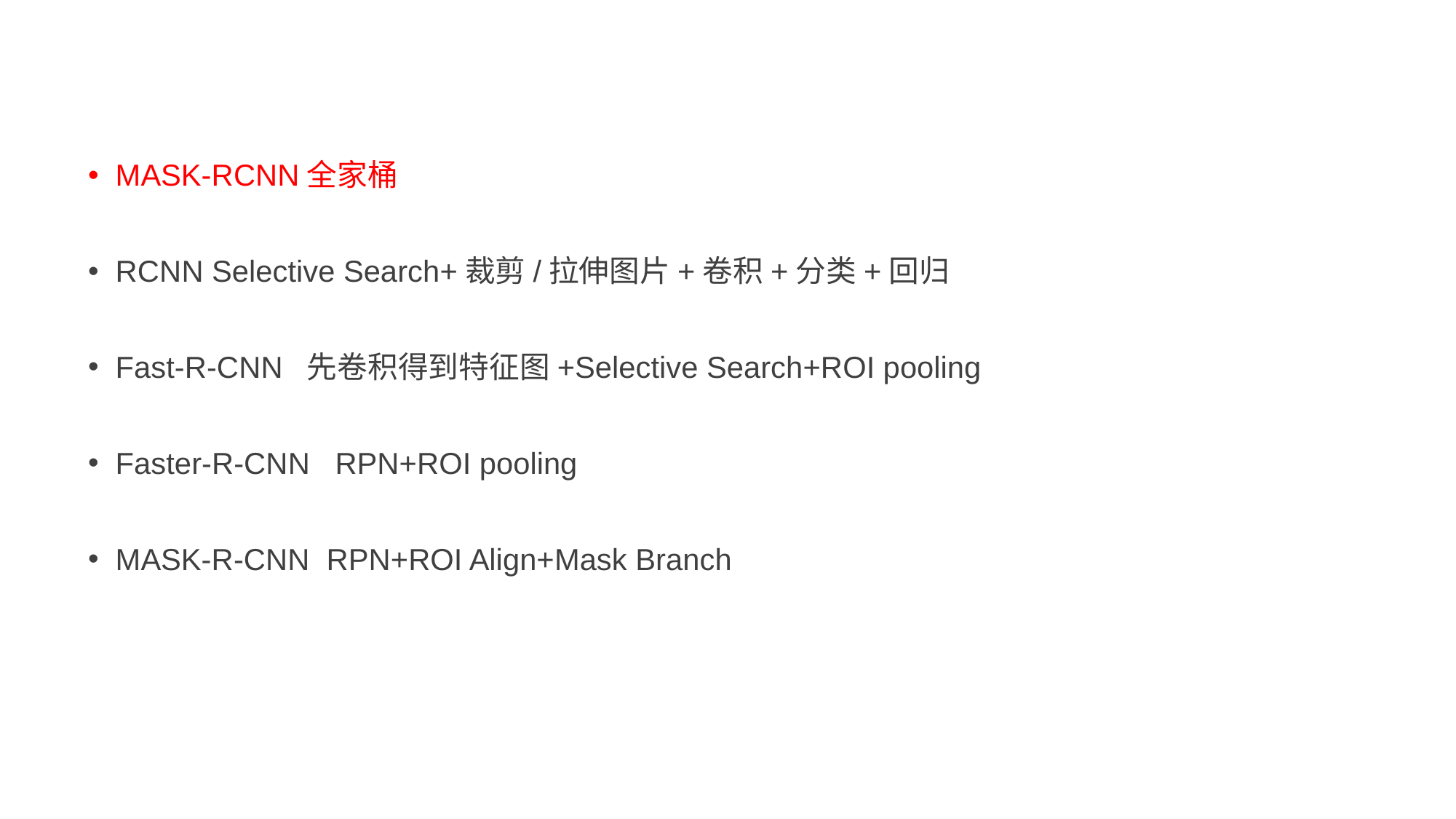

MASK-RCNN全家桶

RCNN Selective Search+裁剪/拉伸图片+卷积+分类+回归

Fast-R-CNN  先卷积得到特征图+Selective Search+ROI pooling

Faster-R-CNN   RPN+ROI pooling

MASK-R-CNN  RPN+ROI Align+Mask Branch